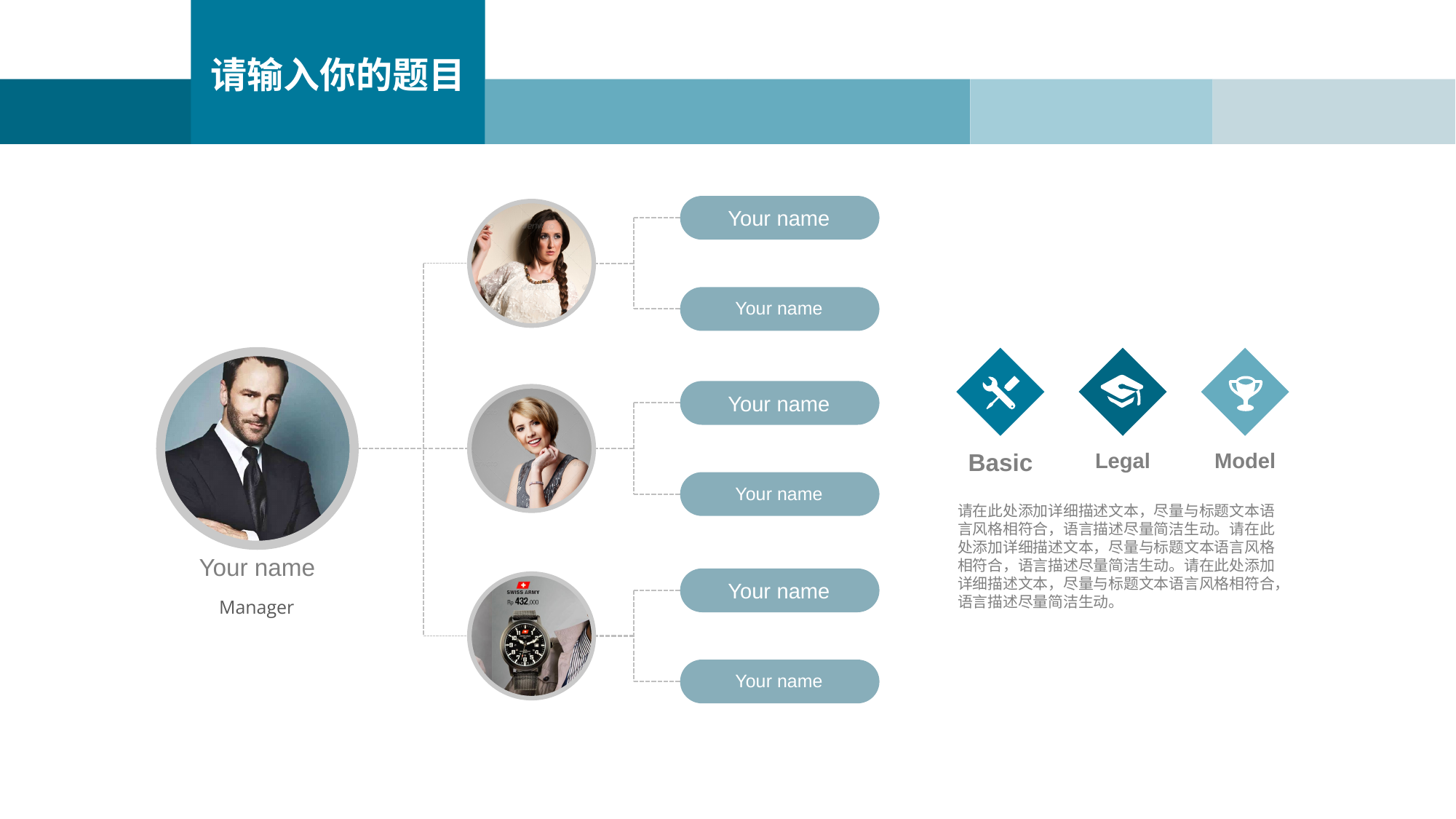

Your name

Your name

Your name
Basic
Legal
Model

Your name
请在此处添加详细描述文本，尽量与标题文本语言风格相符合，语言描述尽量简洁生动。请在此处添加详细描述文本，尽量与标题文本语言风格相符合，语言描述尽量简洁生动。请在此处添加详细描述文本，尽量与标题文本语言风格相符合，语言描述尽量简洁生动。
Your name
Manager

Your name

Your name